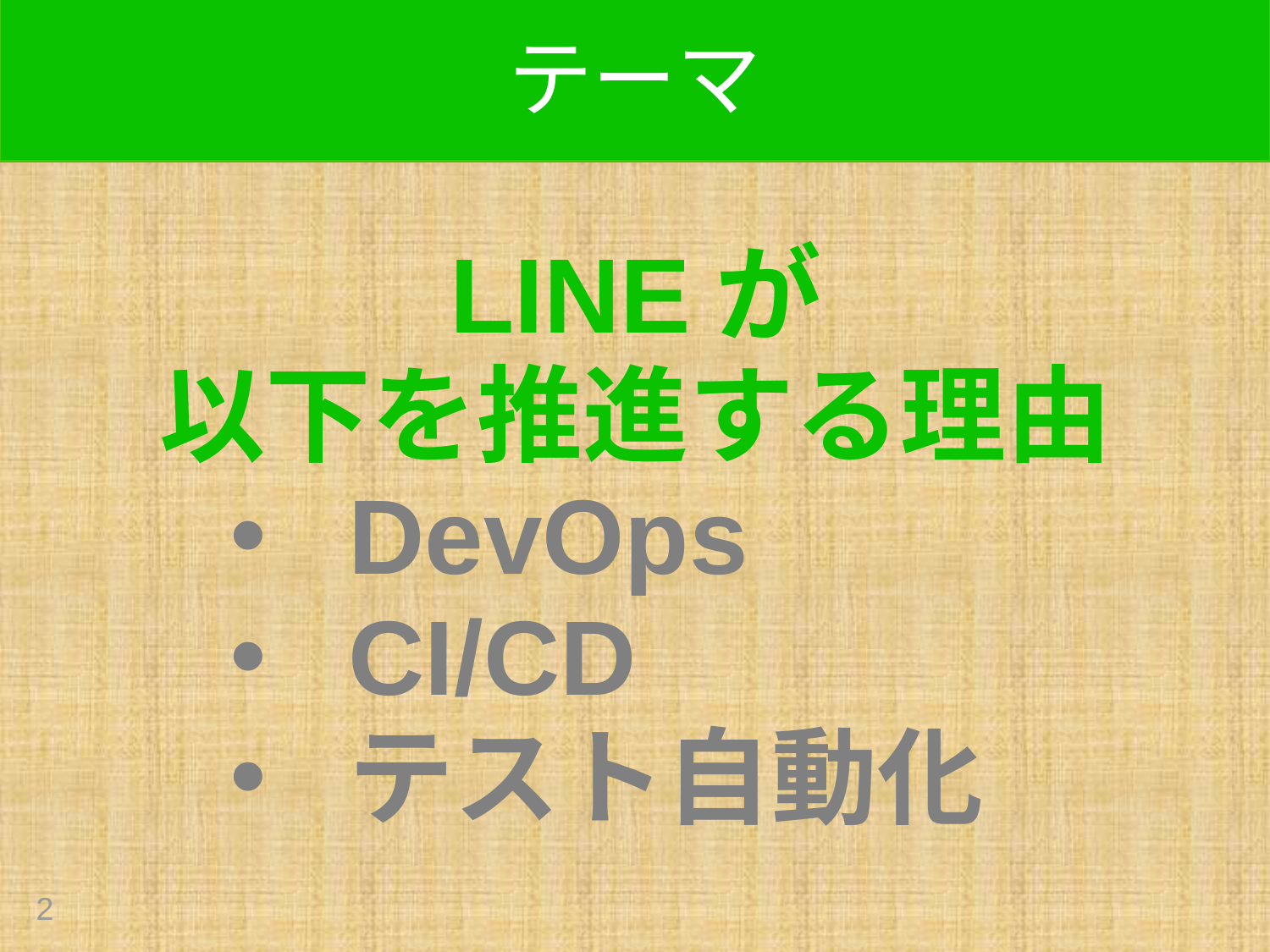

# テーマ
LINEが
以下を推進する理由
DevOps
CI/CD
テスト自動化
2